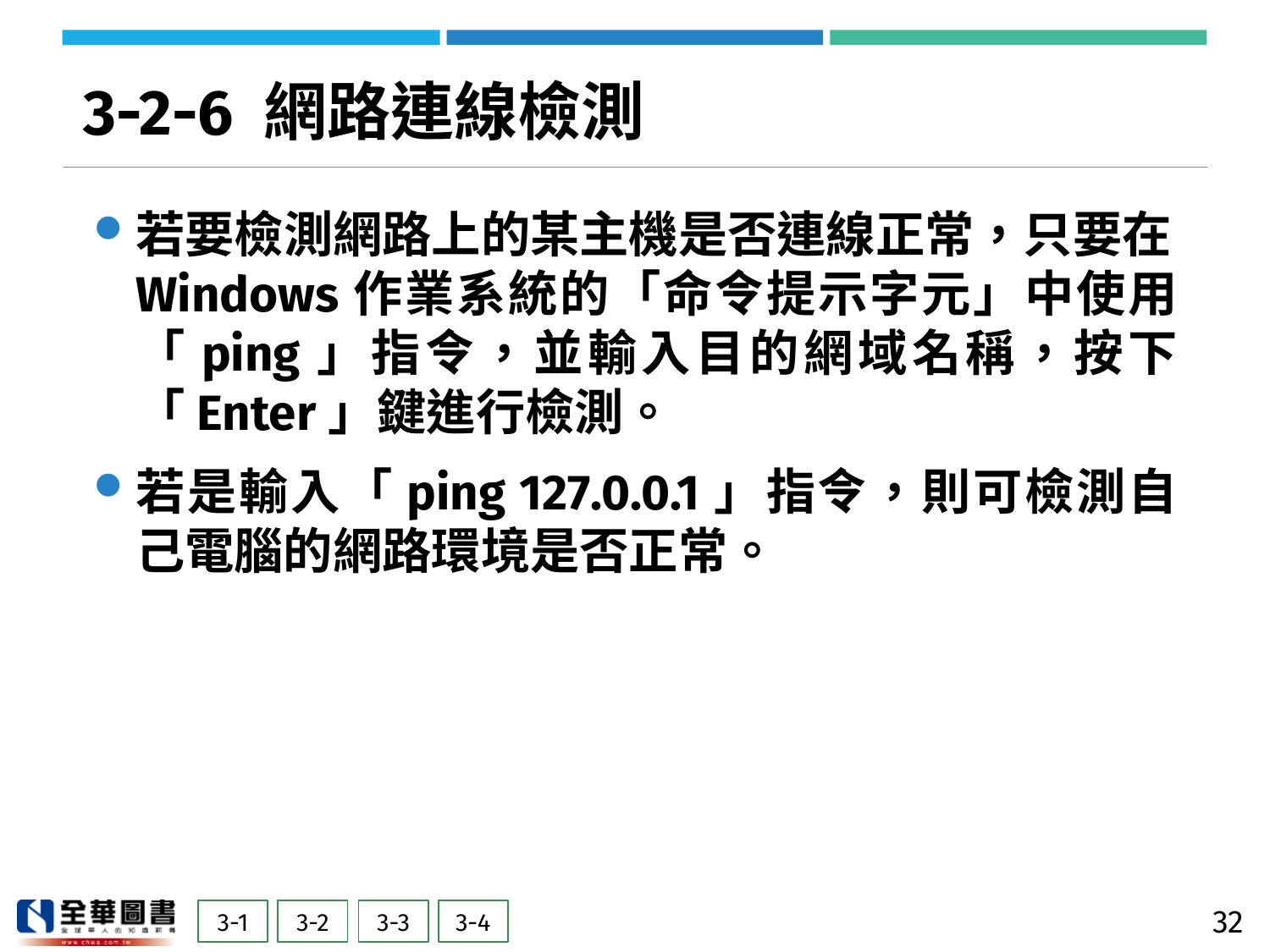

# 3-2-6 網路連線檢測
若要檢測網路上的某主機是否連線正常，只要在Windows作業系統的「命令提示字元」中使用「ping」指令，並輸入目的網域名稱，按下「Enter」鍵進行檢測。
若是輸入「ping 127.0.0.1」指令，則可檢測自己電腦的網路環境是否正常。
32